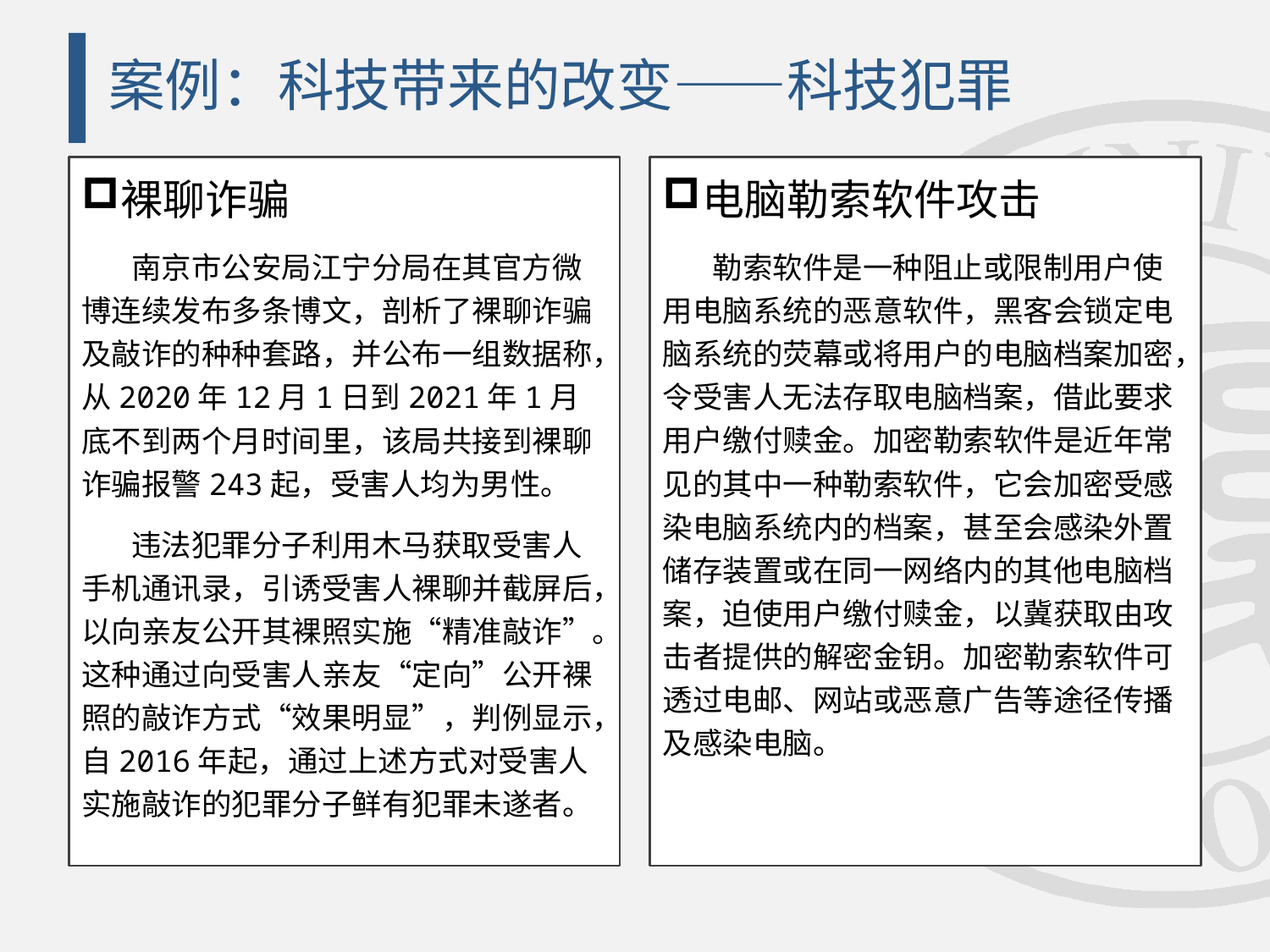

# 案例：科技带来的改变——科技犯罪
裸聊诈骗
南京市公安局江宁分局在其官方微博连续发布多条博文，剖析了裸聊诈骗及敲诈的种种套路，并公布一组数据称，从2020年12月1日到2021年1月底不到两个月时间里，该局共接到裸聊诈骗报警243起，受害人均为男性。
违法犯罪分子利用木马获取受害人手机通讯录，引诱受害人裸聊并截屏后，以向亲友公开其裸照实施“精准敲诈”。这种通过向受害人亲友“定向”公开裸照的敲诈方式“效果明显”，判例显示，自2016年起，通过上述方式对受害人实施敲诈的犯罪分子鲜有犯罪未遂者。
电脑勒索软件攻击
勒索软件是一种阻止或限制用户使用电脑系统的恶意软件，黑客会锁定电脑系统的荧幕或将用户的电脑档案加密，令受害人无法存取电脑档案，借此要求用户缴付赎金。加密勒索软件是近年常见的其中一种勒索软件，它会加密受感染电脑系统内的档案，甚至会感染外置储存装置或在同一网络内的其他电脑档案，迫使用户缴付赎金，以冀获取由攻击者提供的解密金钥。加密勒索软件可透过电邮、网站或恶意广告等途径传播及感染电脑。